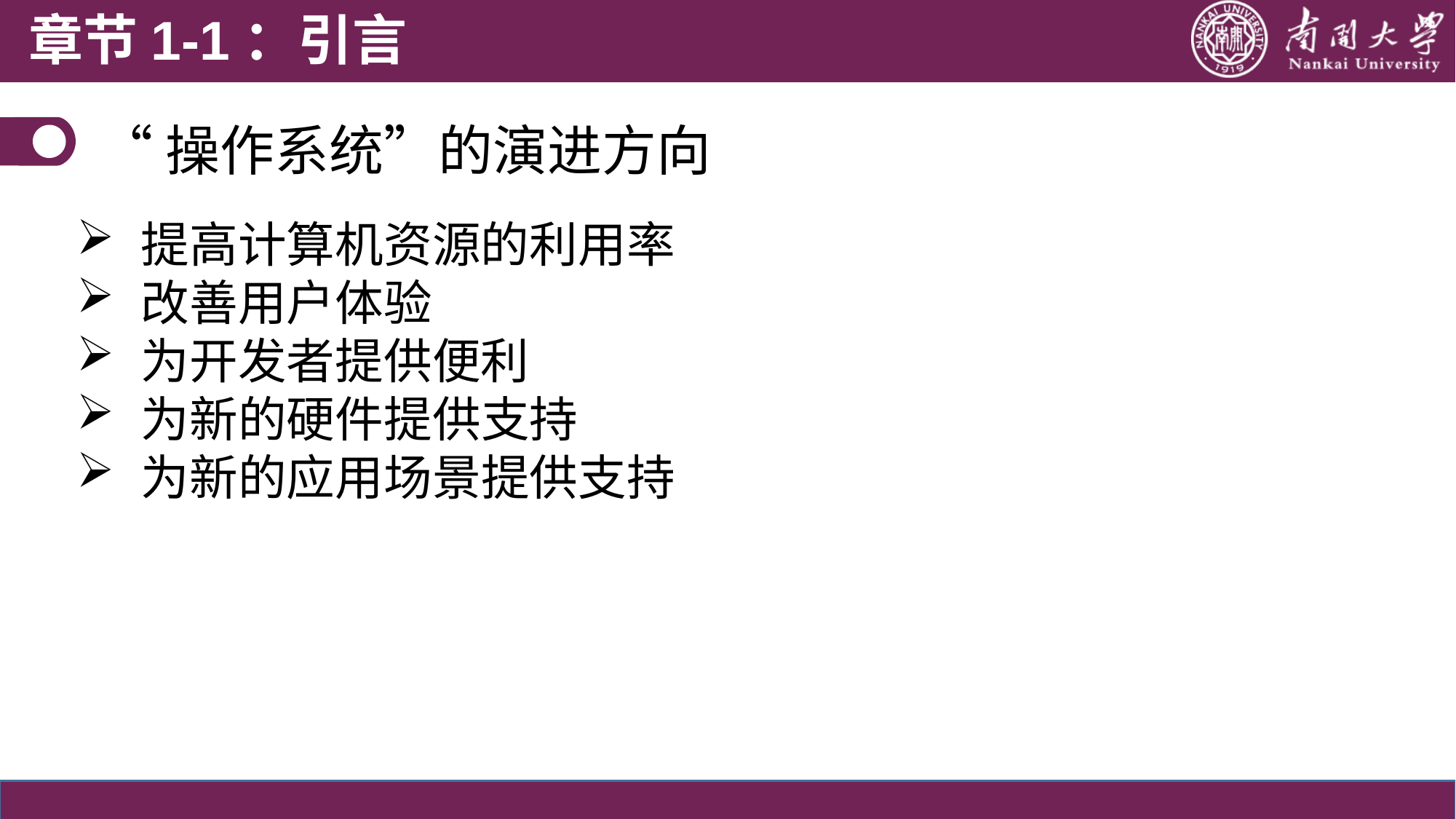

章节1-1：引言
# “操作系统”的演进方向

提高计算机资源的利用率
改善用户体验
为开发者提供便利
为新的硬件提供支持
为新的应用场景提供支持